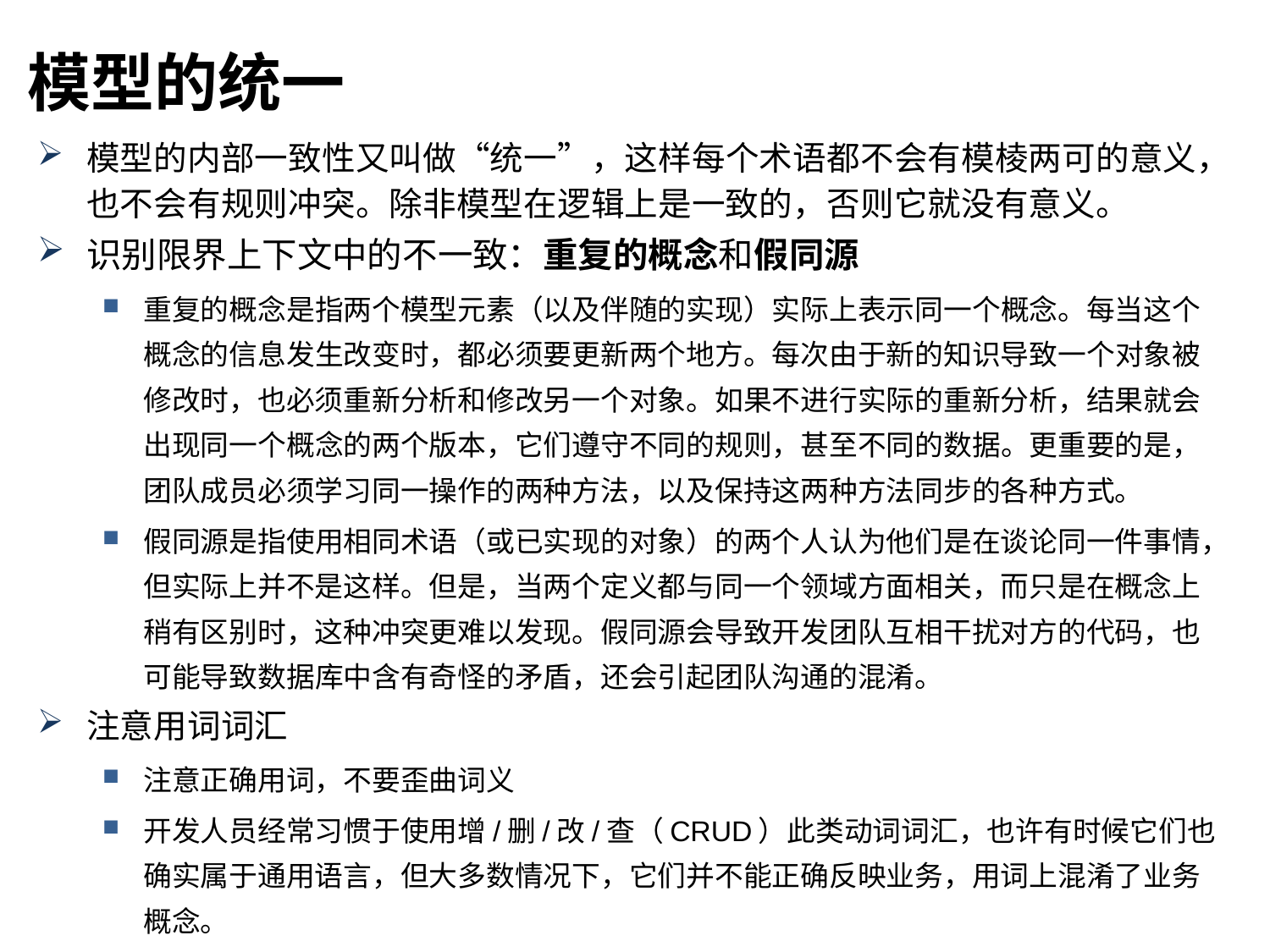

模型的统一
模型的内部一致性又叫做“统一”，这样每个术语都不会有模棱两可的意义，也不会有规则冲突。除非模型在逻辑上是一致的，否则它就没有意义。
识别限界上下文中的不一致：重复的概念和假同源
重复的概念是指两个模型元素（以及伴随的实现）实际上表示同一个概念。每当这个概念的信息发生改变时，都必须要更新两个地方。每次由于新的知识导致一个对象被修改时，也必须重新分析和修改另一个对象。如果不进行实际的重新分析，结果就会出现同一个概念的两个版本，它们遵守不同的规则，甚至不同的数据。更重要的是，团队成员必须学习同一操作的两种方法，以及保持这两种方法同步的各种方式。
假同源是指使用相同术语（或已实现的对象）的两个人认为他们是在谈论同一件事情，但实际上并不是这样。但是，当两个定义都与同一个领域方面相关，而只是在概念上稍有区别时，这种冲突更难以发现。假同源会导致开发团队互相干扰对方的代码，也可能导致数据库中含有奇怪的矛盾，还会引起团队沟通的混淆。
注意用词词汇
注意正确用词，不要歪曲词义
开发人员经常习惯于使用增/删/改/查（CRUD）此类动词词汇，也许有时候它们也确实属于通用语言，但大多数情况下，它们并不能正确反映业务，用词上混淆了业务概念。